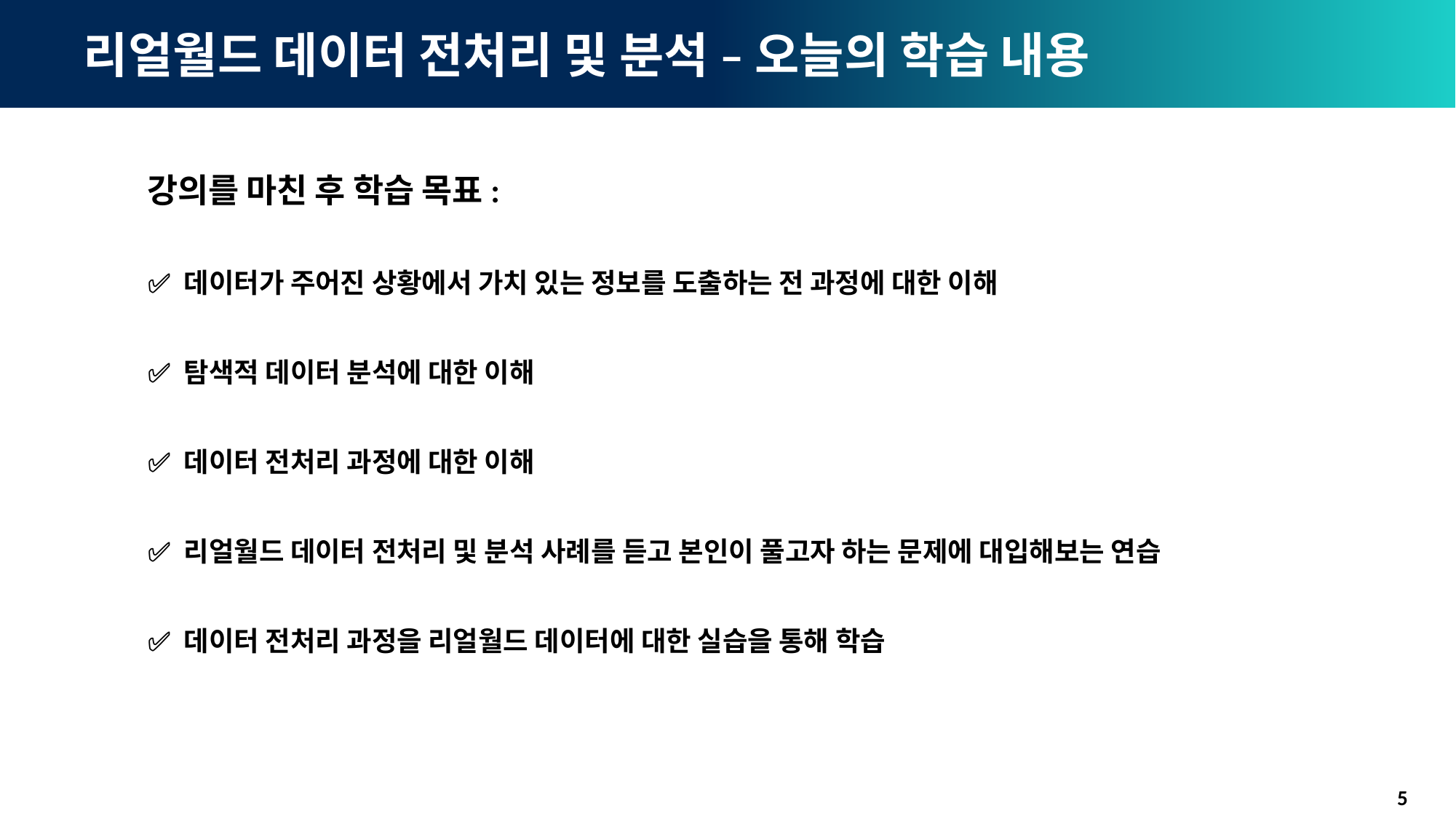

# 리얼월드 데이터 전처리 및 분석 – 오늘의 학습 내용
강의를 마친 후 학습 목표:

✅ 데이터가 주어진 상황에서 가치 있는 정보를 도출하는 전 과정에 대한 이해

✅ 탐색적 데이터 분석에 대한 이해

✅ 데이터 전처리 과정에 대한 이해

✅ 리얼월드 데이터 전처리 및 분석 사례를 듣고 본인이 풀고자 하는 문제에 대입해보는 연습

✅ 데이터 전처리 과정을 리얼월드 데이터에 대한 실습을 통해 학습

5